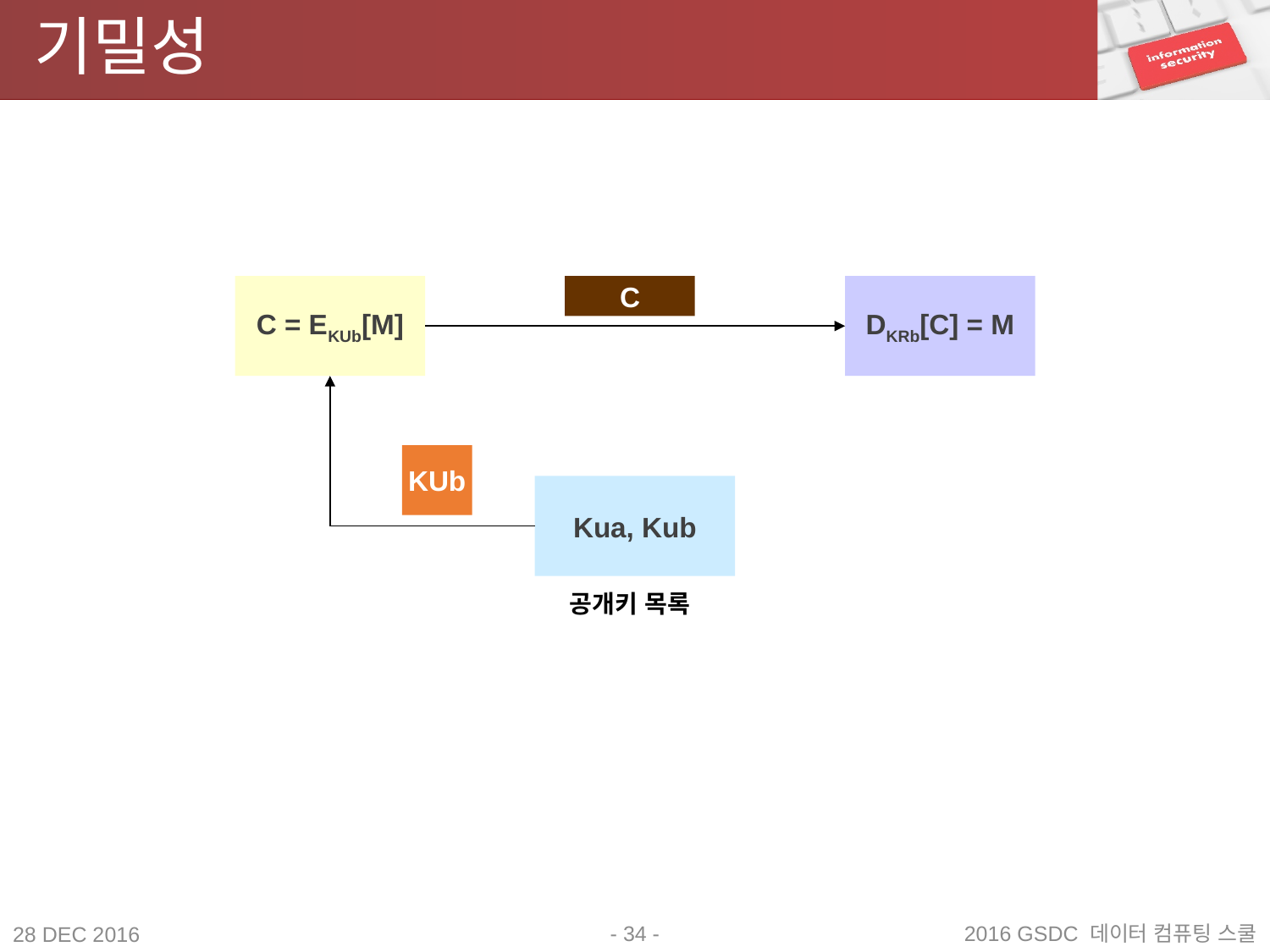

# 기밀성
C = EKUb[M]
C
DKRb[C] = M
KUb
Kua, Kub
공개키 목록
34
2016 GSDC 데이터 컴퓨팅 스쿨
28 DEC 2016